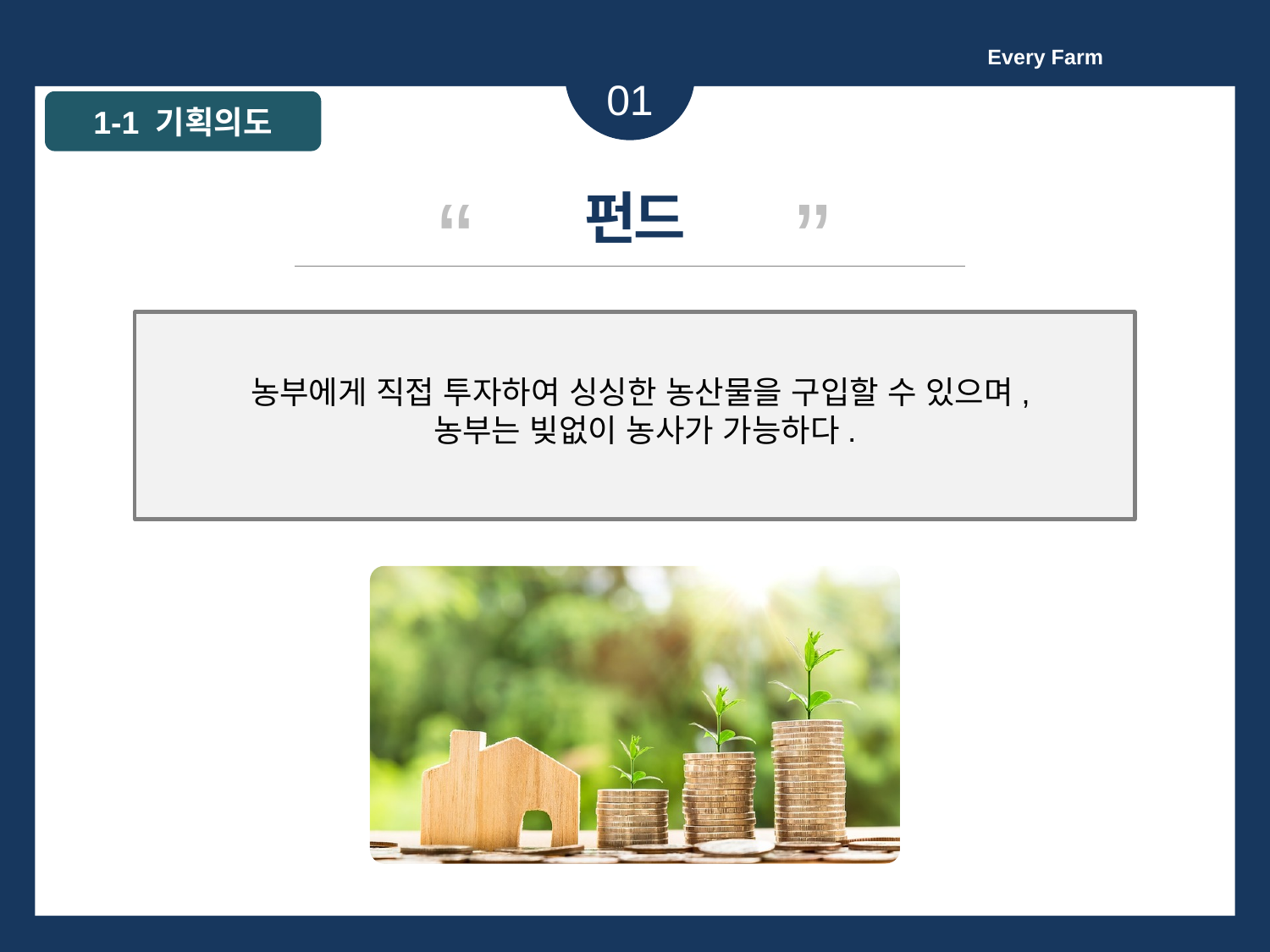

Every Farm
01

1-1 기획의도
“           ”
펀드

농부에게 직접 투자하여 싱싱한 농산물을 구입할 수 있으며,
농부는 빚없이 농사가 가능하다.